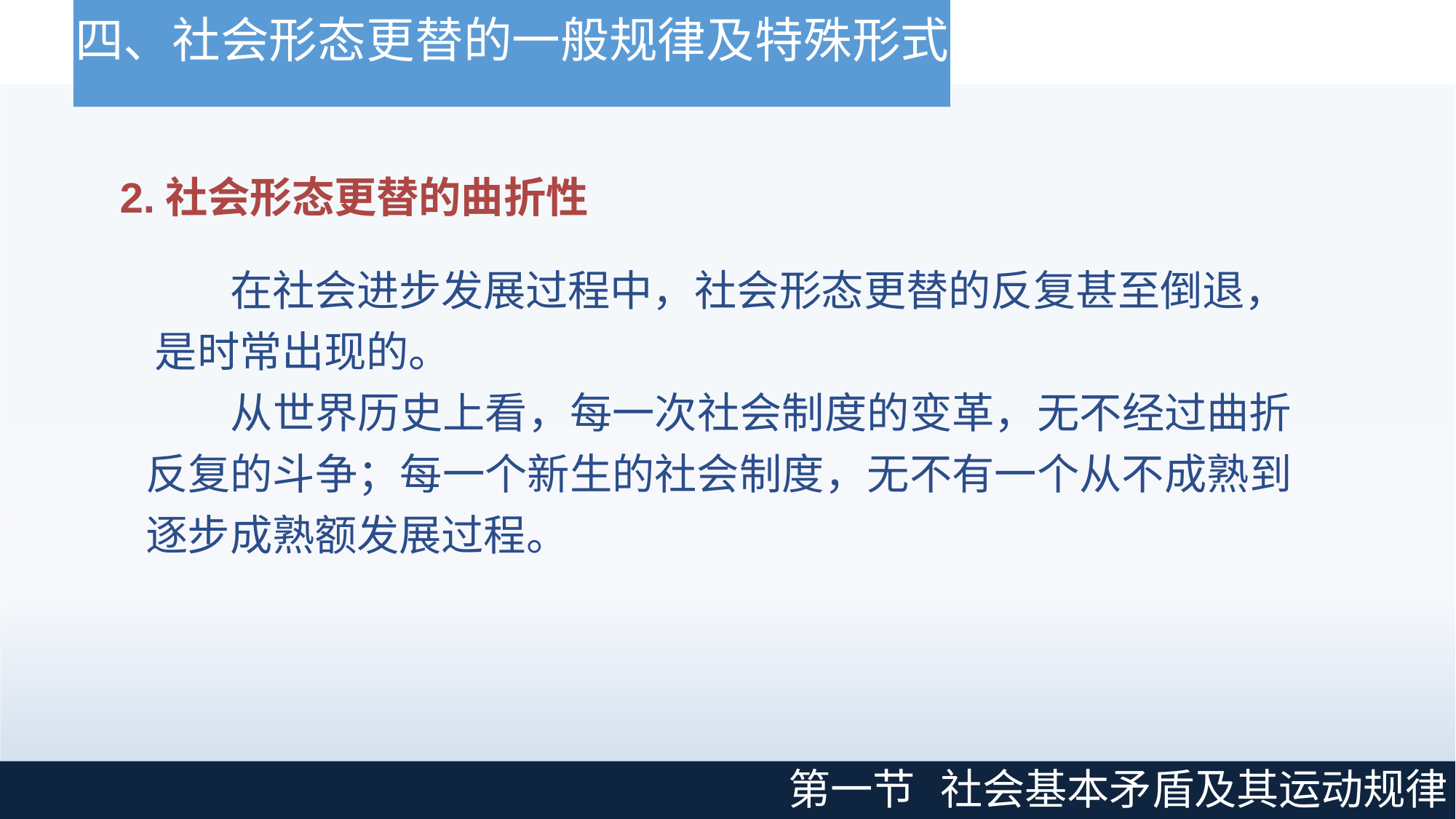

# 四、社会形态更替的一般规律及特殊形式

2.社会形态更替的曲折性
在社会进步发展过程中，社会形态更替的反复甚至倒退，  是时常出现的。
从世界历史上看，每一次社会制度的变革，无不经过曲折 反复的斗争；每一个新生的社会制度，无不有一个从不成熟到 逐步成熟额发展过程。
第一节
社会基本矛盾及其运动规律